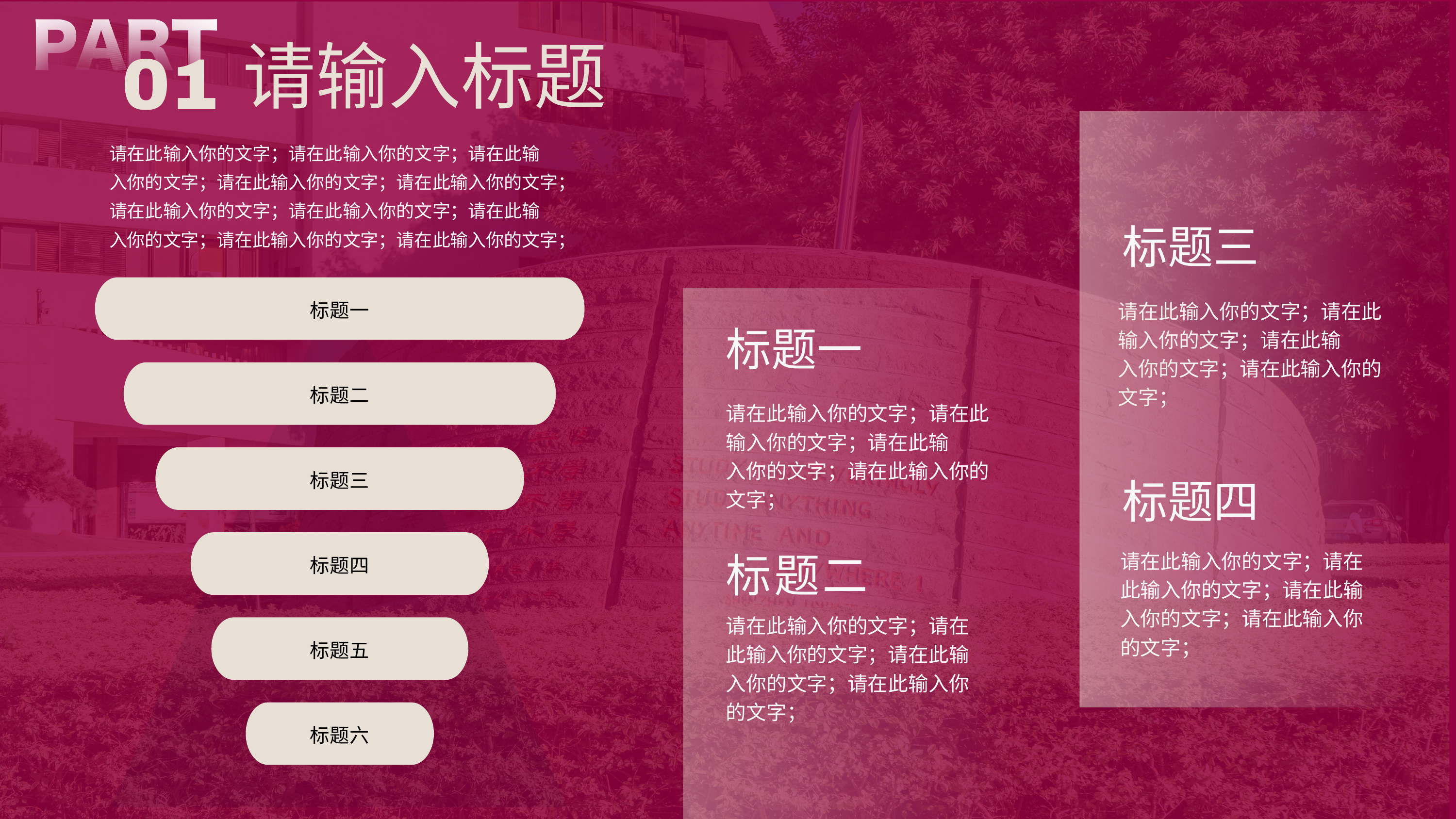

请输入标题

01
标题三

标题四
请在此输入你的文字；请在此输入你的文字；请在此输
入你的文字；请在此输入你的文字；请在此输入你的文字；
请在此输入你的文字；请在此输入你的文字；请在此输
入你的文字；请在此输入你的文字；请在此输入你的文字；

标题一

标题二

标题三

标题四

标题五

标题六
请在此输入你的文字；请在此输入你的文字；请在此输
入你的文字；请在此输入你的文字；
标题一
请在此输入你的文字；请在此输入你的文字；请在此输
入你的文字；请在此输入你的文字；

标题二
请在此输入你的文字；请在此输入你的文字；请在此输
入你的文字；请在此输入你的文字；
请在此输入你的文字；请在此输入你的文字；请在此输
入你的文字；请在此输入你的文字；